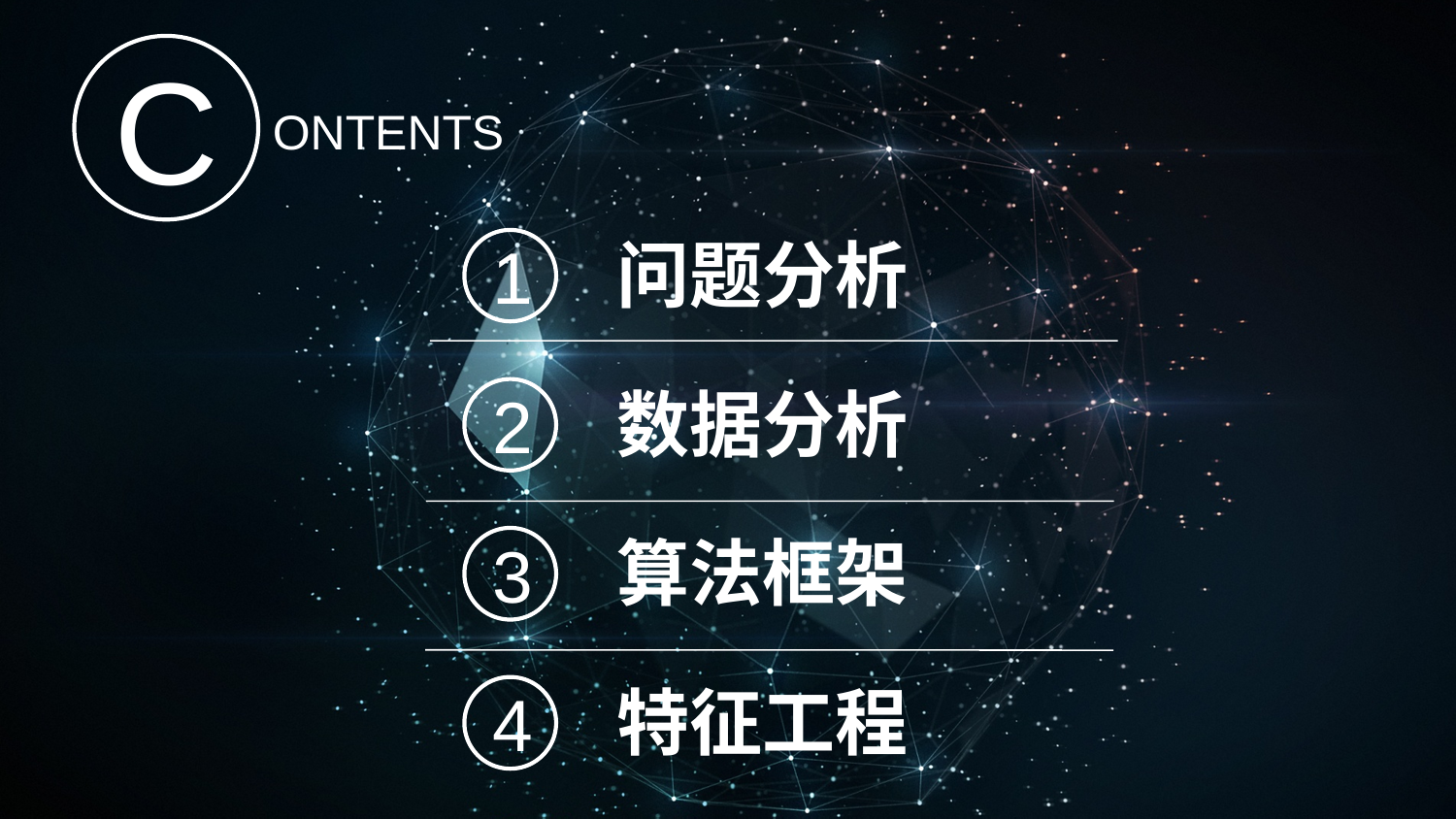

C

ONTENTS
问题分析
1

数据分析
2

算法框架
3

特征工程
4